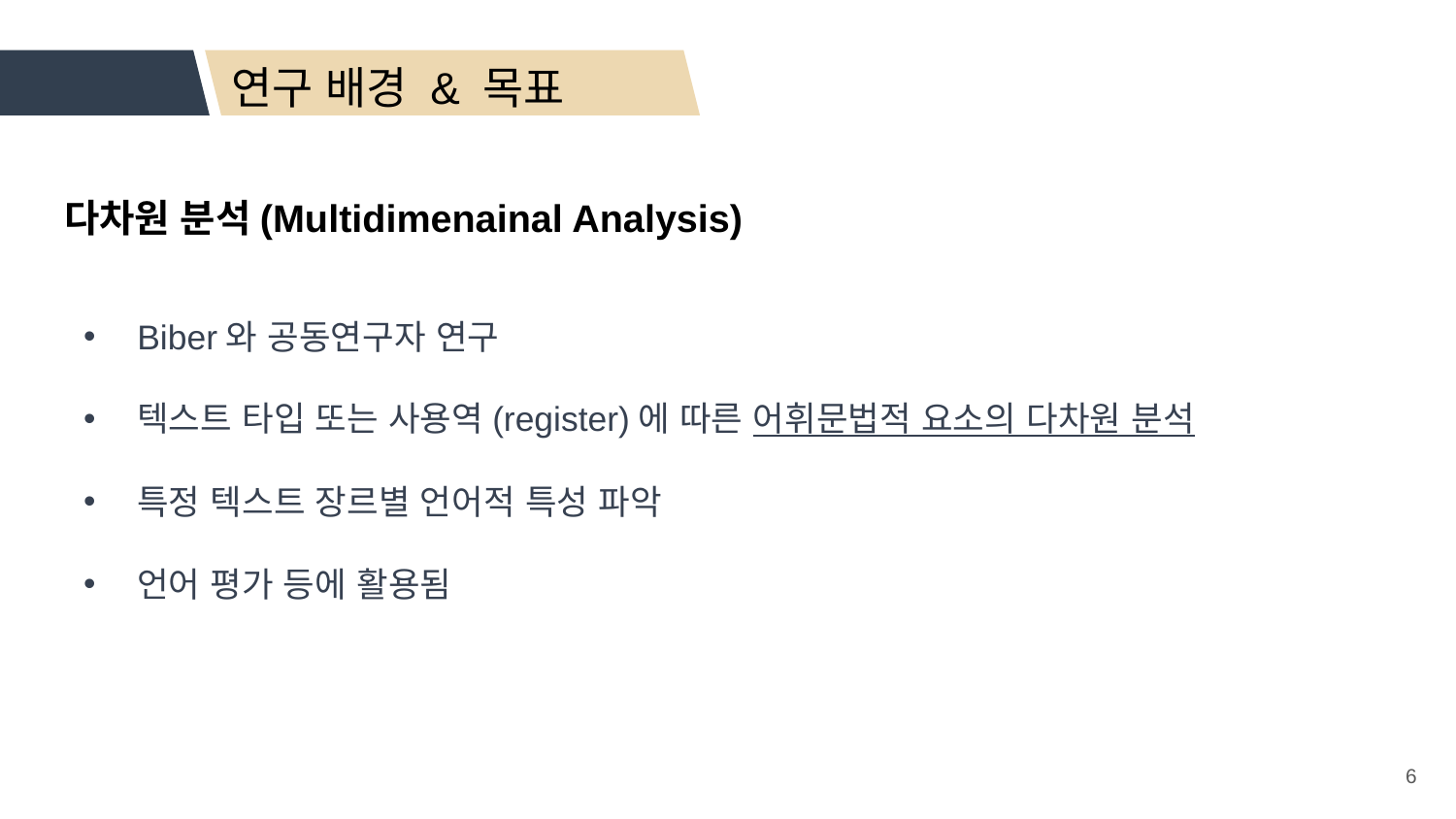

연구 배경 & 목표
다차원 분석(Multidimenainal Analysis)

Biber와 공동연구자 연구
텍스트 타입 또는 사용역(register)에 따른 어휘문법적 요소의 다차원 분석
특정 텍스트 장르별 언어적 특성 파악
언어 평가 등에 활용됨

6